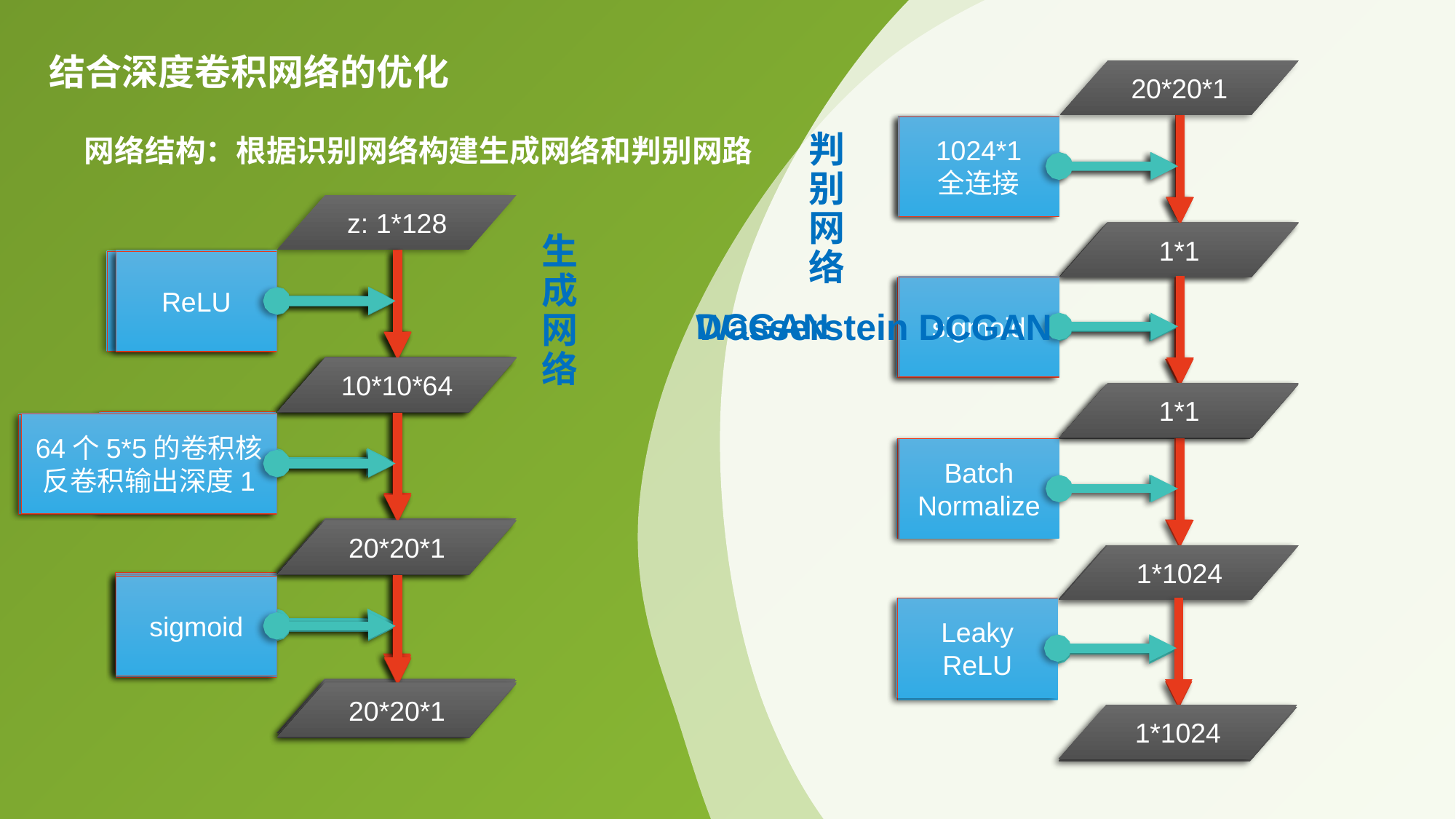

结合深度卷积网络的优化
20*20*1
64个5*5的卷积核
10*10*64
Leaky ReLU
10*10*64
128个5*5的卷积核
5*5*128
Leaky ReLU
5*5*128
判别网络
网络结构：根据识别网络构建生成网络和判别网路
重排列
1*3200
3200*1024
全连接
1*1024
Batch Normalize
1*1024
Leaky ReLU
1*1024
1024*1
全连接
1*1
z: 1*128
128*1024
全连接
1*1024
Batch Normalize
1*1024
ReLU
1*1024
生成网络
ReLU
10*10*64
64个5*5的卷积核
反卷积输出深度1
20*20*1
sigmoid
20*20*1
1024*3200
全连接
1*3200
Batch Normalize
1*3200
ReLU
1*3200
重排列
5*5*128
128个5*5的卷积核
反卷积输出深度64
10*10*64
Batch Normalize
10*10*64
sigmoid
1*1
DCGAN
Wasserstein DCGAN